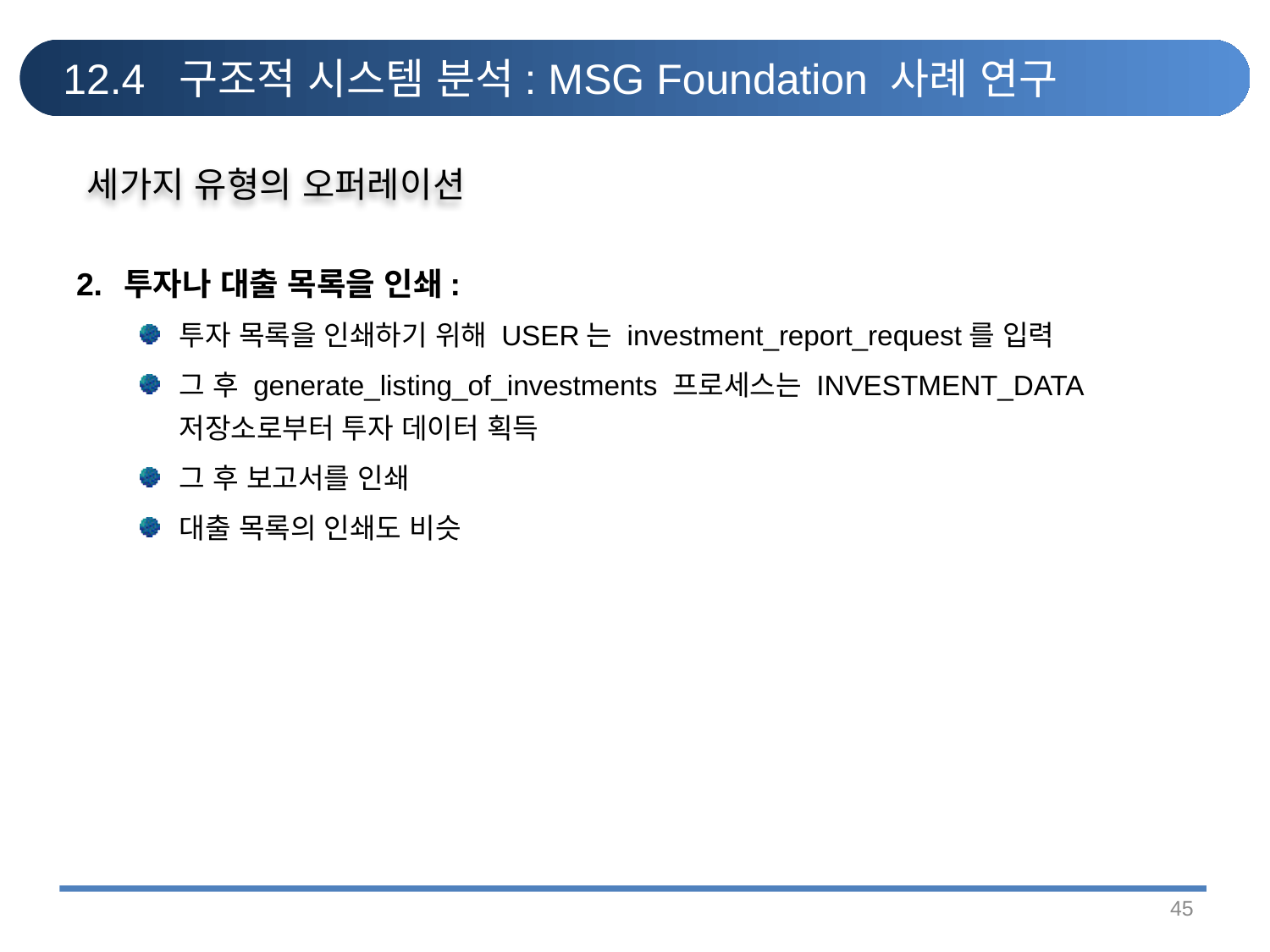

# 12.4  구조적 시스템 분석: MSG Foundation 사례 연구
세가지 유형의 오퍼레이션
2.	투자나 대출 목록을 인쇄:
투자 목록을 인쇄하기 위해 USER는 investment_report_request를 입력
그 후 generate_listing_of_investments 프로세스는 INVESTMENT_DATA 저장소로부터 투자 데이터 획득
그 후 보고서를 인쇄
대출 목록의 인쇄도 비슷
45